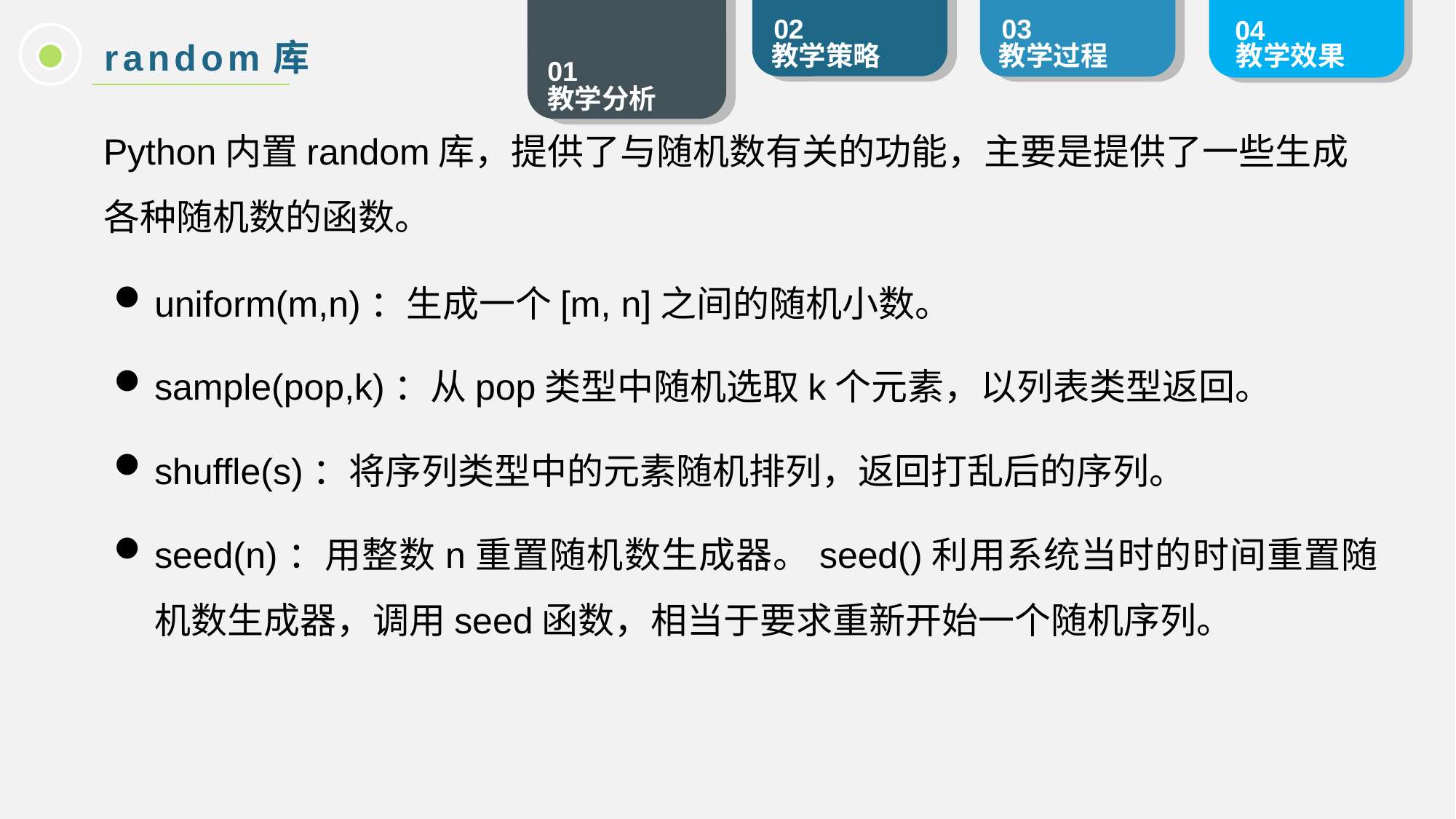

random库
Python内置random库，提供了与随机数有关的功能，主要是提供了一些生成各种随机数的函数。
uniform(m,n)：生成一个[m, n]之间的随机小数。
sample(pop,k)：从pop类型中随机选取k个元素，以列表类型返回。
shuffle(s)：将序列类型中的元素随机排列，返回打乱后的序列。
seed(n)：用整数n重置随机数生成器。seed()利用系统当时的时间重置随机数生成器，调用seed函数，相当于要求重新开始一个随机序列。